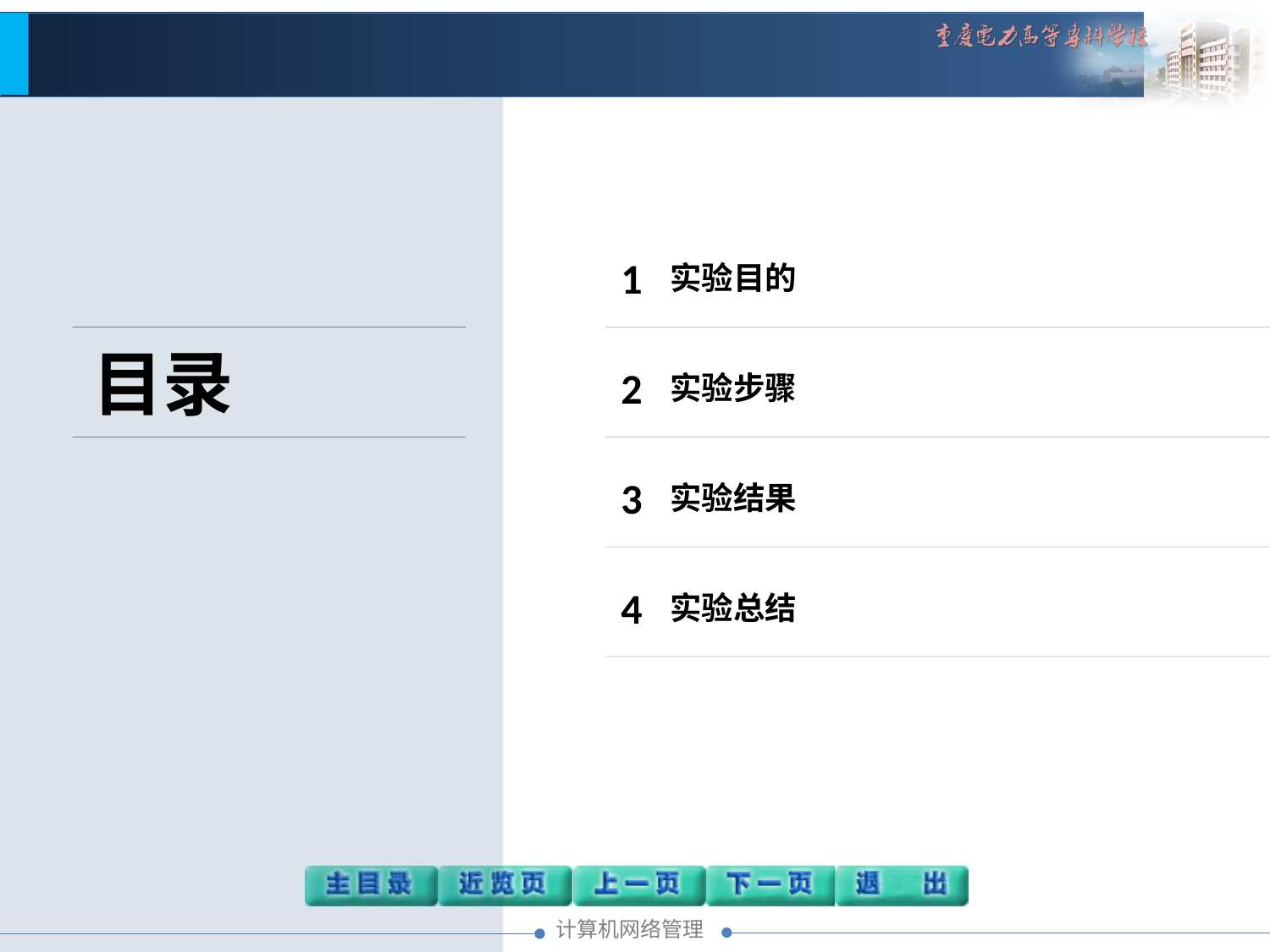

1
实验目的
目录
2
实验步骤
3
实验结果
4
实验总结